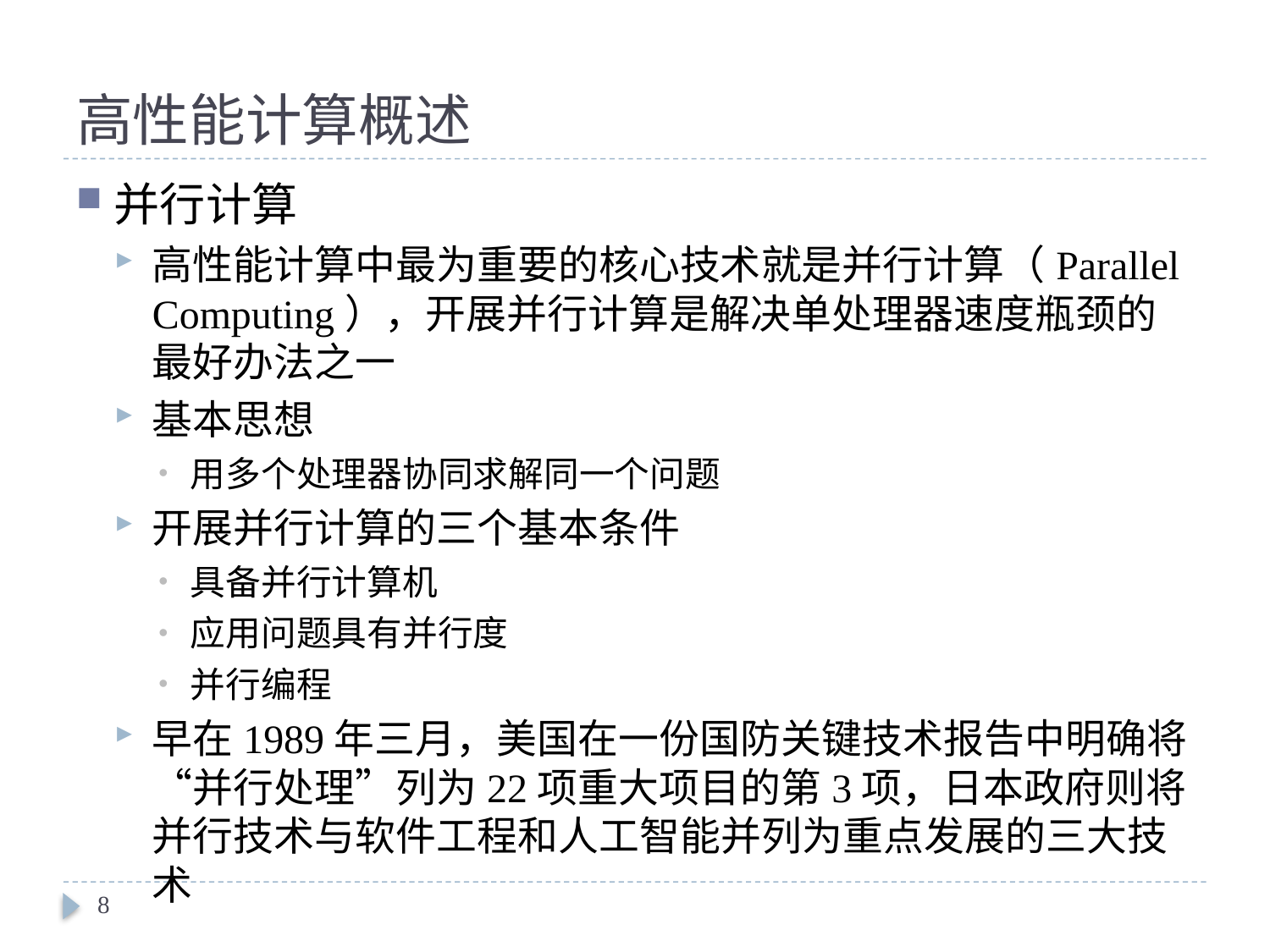

# 高性能计算概述
并行计算
高性能计算中最为重要的核心技术就是并行计算（Parallel Computing），开展并行计算是解决单处理器速度瓶颈的最好办法之一
基本思想
用多个处理器协同求解同一个问题
开展并行计算的三个基本条件
具备并行计算机
应用问题具有并行度
并行编程
早在1989年三月，美国在一份国防关键技术报告中明确将“并行处理”列为22项重大项目的第3项，日本政府则将并行技术与软件工程和人工智能并列为重点发展的三大技术

8